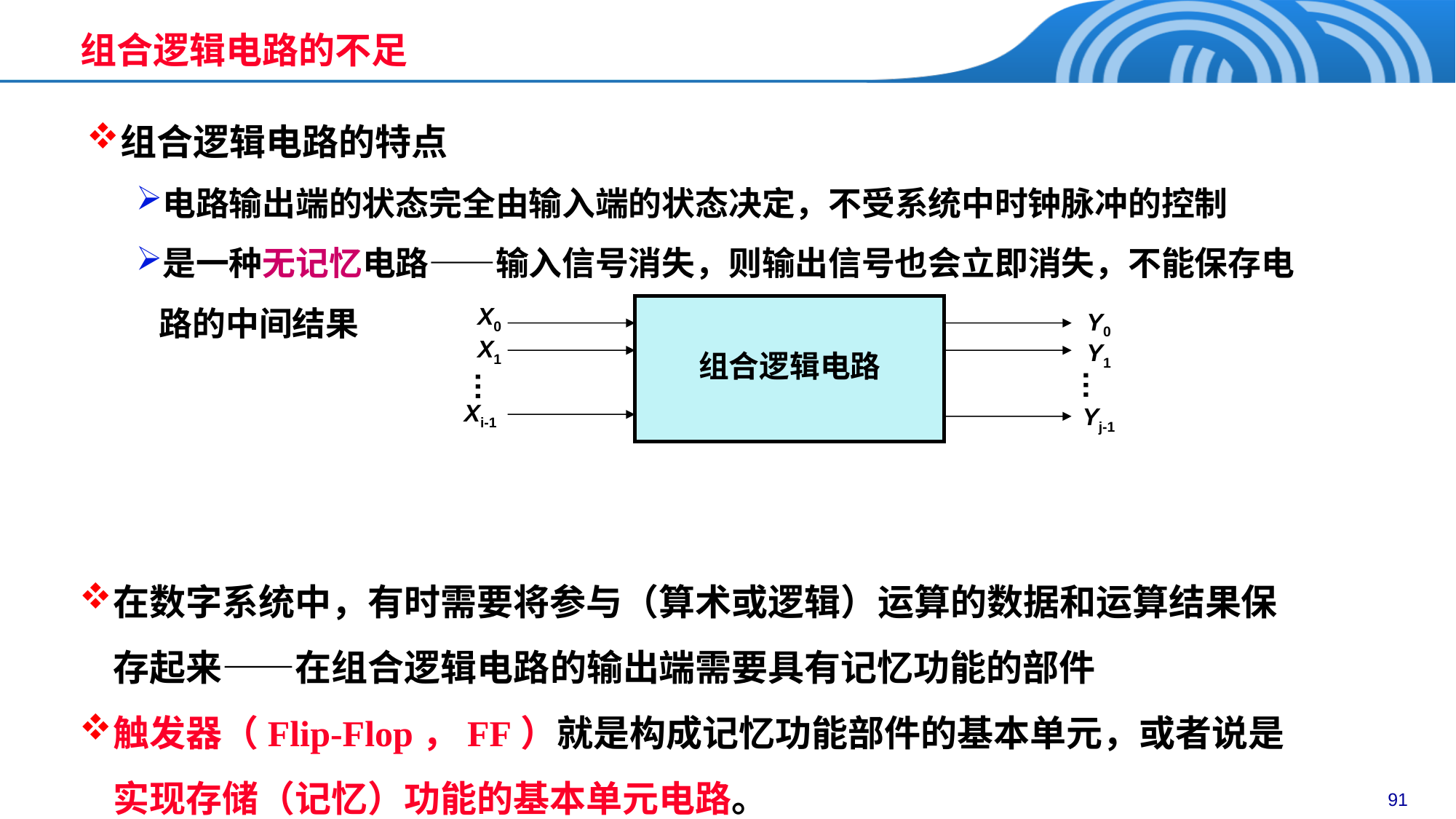

组合逻辑电路的不足
组合逻辑电路的特点
电路输出端的状态完全由输入端的状态决定，不受系统中时钟脉冲的控制
是一种无记忆电路——输入信号消失，则输出信号也会立即消失，不能保存电路的中间结果

在数字系统中，有时需要将参与（算术或逻辑）运算的数据和运算结果保存起来——在组合逻辑电路的输出端需要具有记忆功能的部件
触发器（Flip-Flop，FF）就是构成记忆功能部件的基本单元，或者说是实现存储（记忆）功能的基本单元电路。

X0

Y0

X1
Y1
组合逻辑电路

…
…
Xi-1
Yj-1